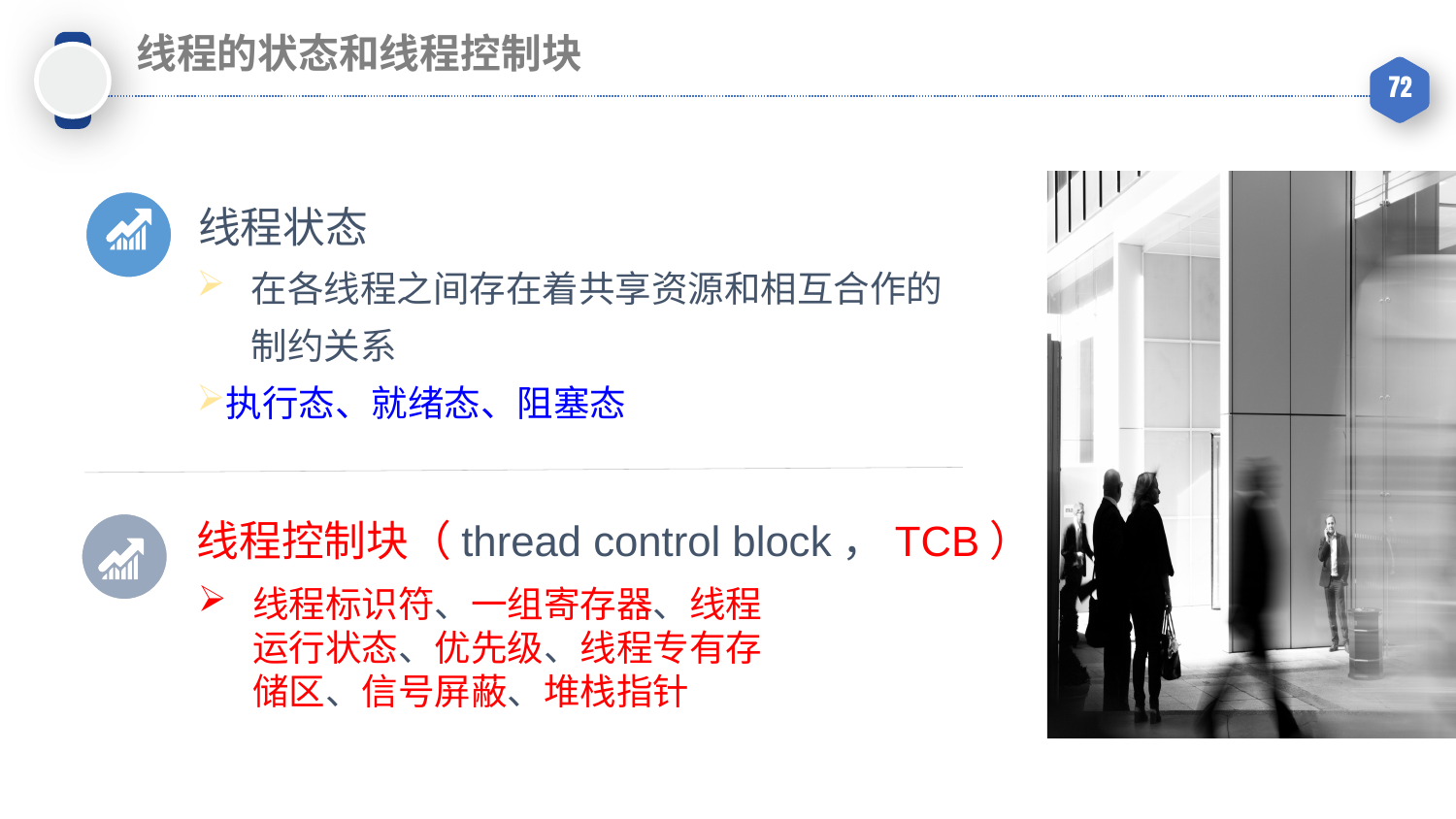

线程的状态和线程控制块

线程状态
在各线程之间存在着共享资源和相互合作的制约关系
执行态、就绪态、阻塞态

线程控制块（thread control block，TCB）
线程标识符、一组寄存器、线程运行状态、优先级、线程专有存储区、信号屏蔽、堆栈指针